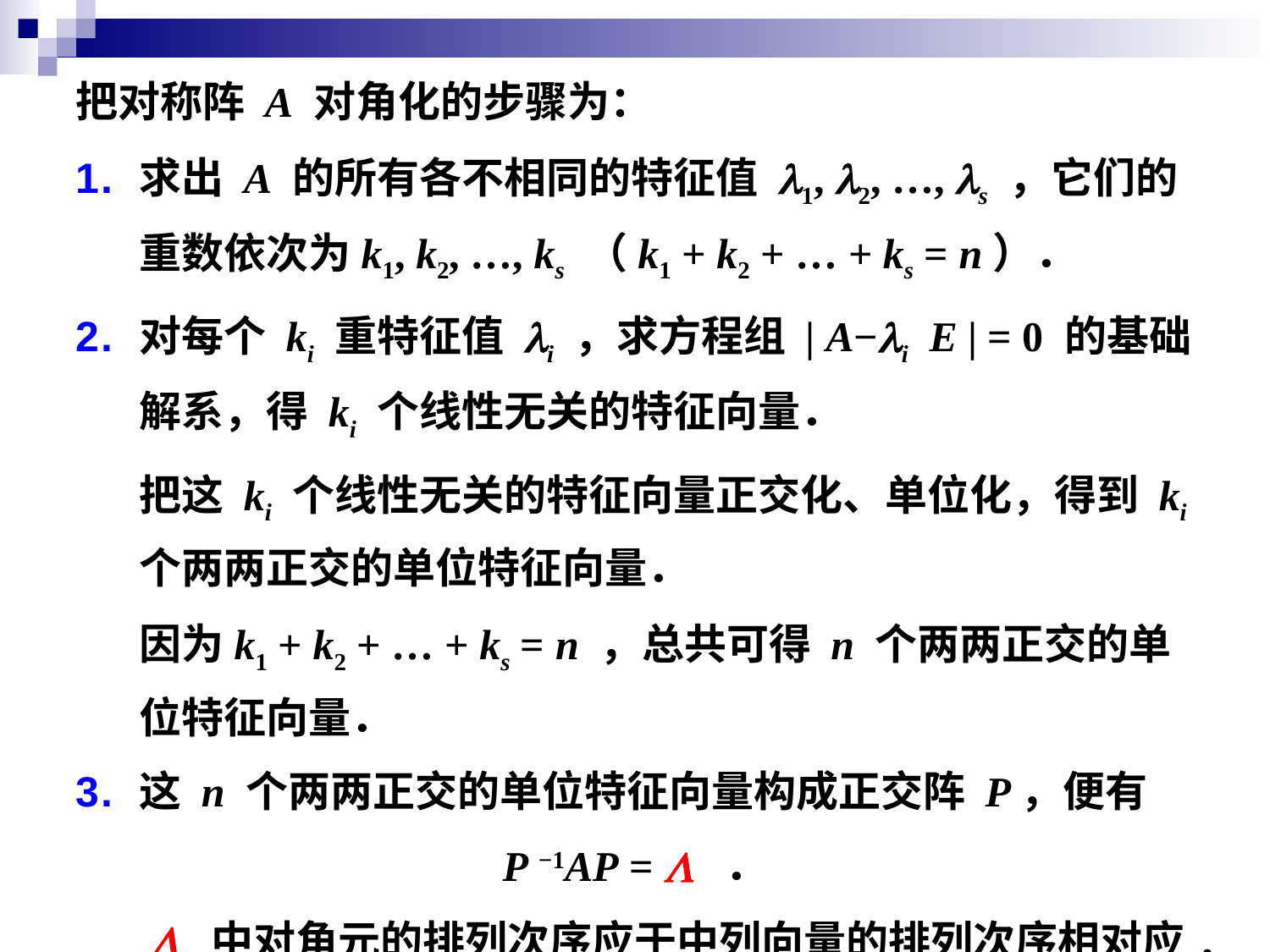

把对称阵 A 对角化的步骤为：
求出 A 的所有各不相同的特征值 λ1, λ2, …, λs ，它们的重数依次为k1, k2, …, ks （k1 + k2 + … + ks = n）．
对每个 ki 重特征值 λi ，求方程组 | A−λi E | = 0 的基础解系，得 ki 个线性无关的特征向量．
	把这 ki 个线性无关的特征向量正交化、单位化，得到 ki 个两两正交的单位特征向量．
	因为k1 + k2 + … + ks = n ，总共可得 n 个两两正交的单位特征向量．
这 n 个两两正交的单位特征向量构成正交阵 P，便有
P −1AP = Λ ．
	 Λ 中对角元的排列次序应于中列向量的排列次序相对应.